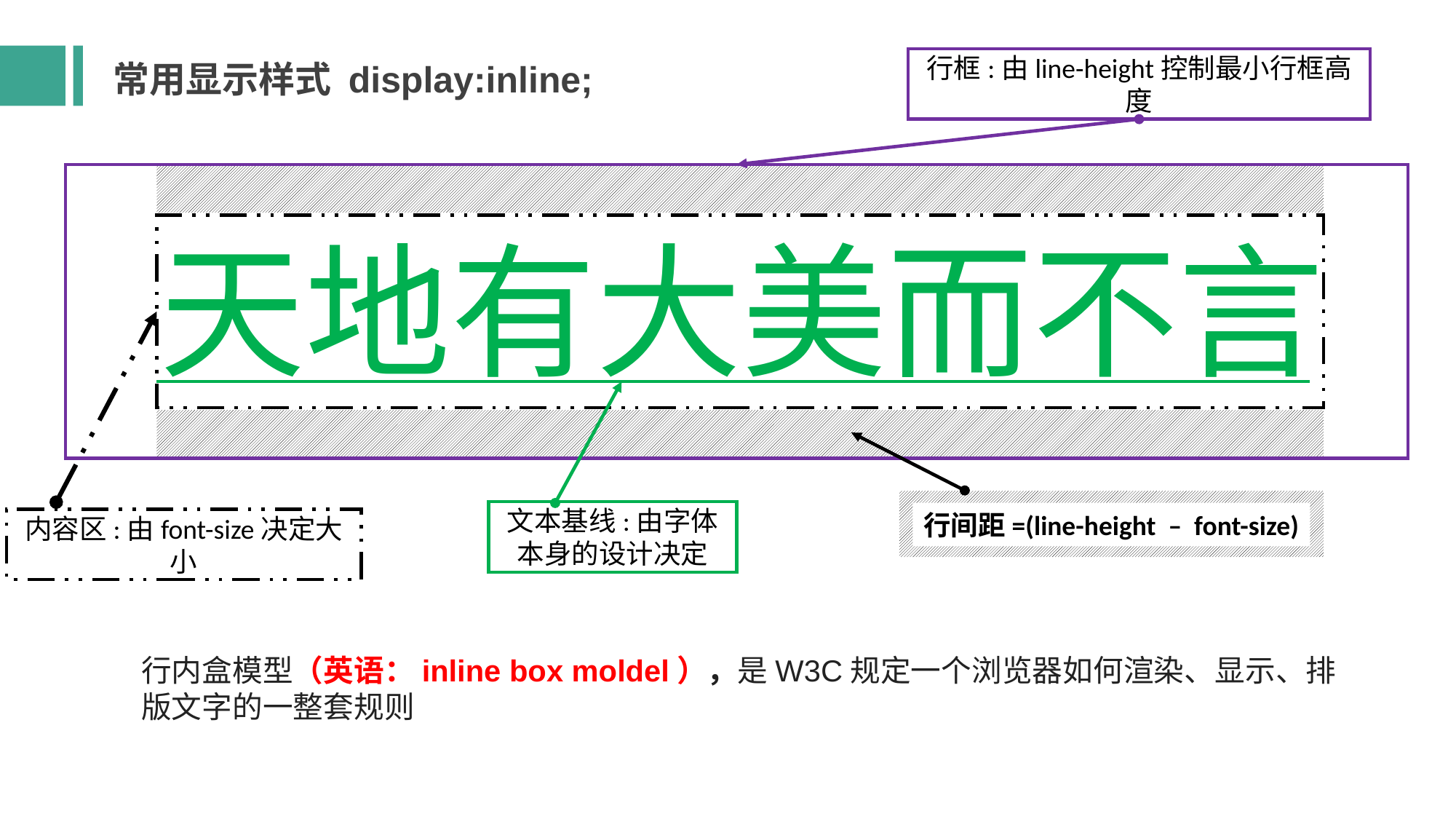

行框:由line-height控制最小行框高度
常用显示样式 display:inline;

天地有大美而不言

文本基线:由字体本身的设计决定
行间距=(line-height  –  font-size)
内容区:由font-size决定大小
行内盒模型（英语：inline box moldel），是W3C规定一个浏览器如何渲染、显示、排版文字的一整套规则